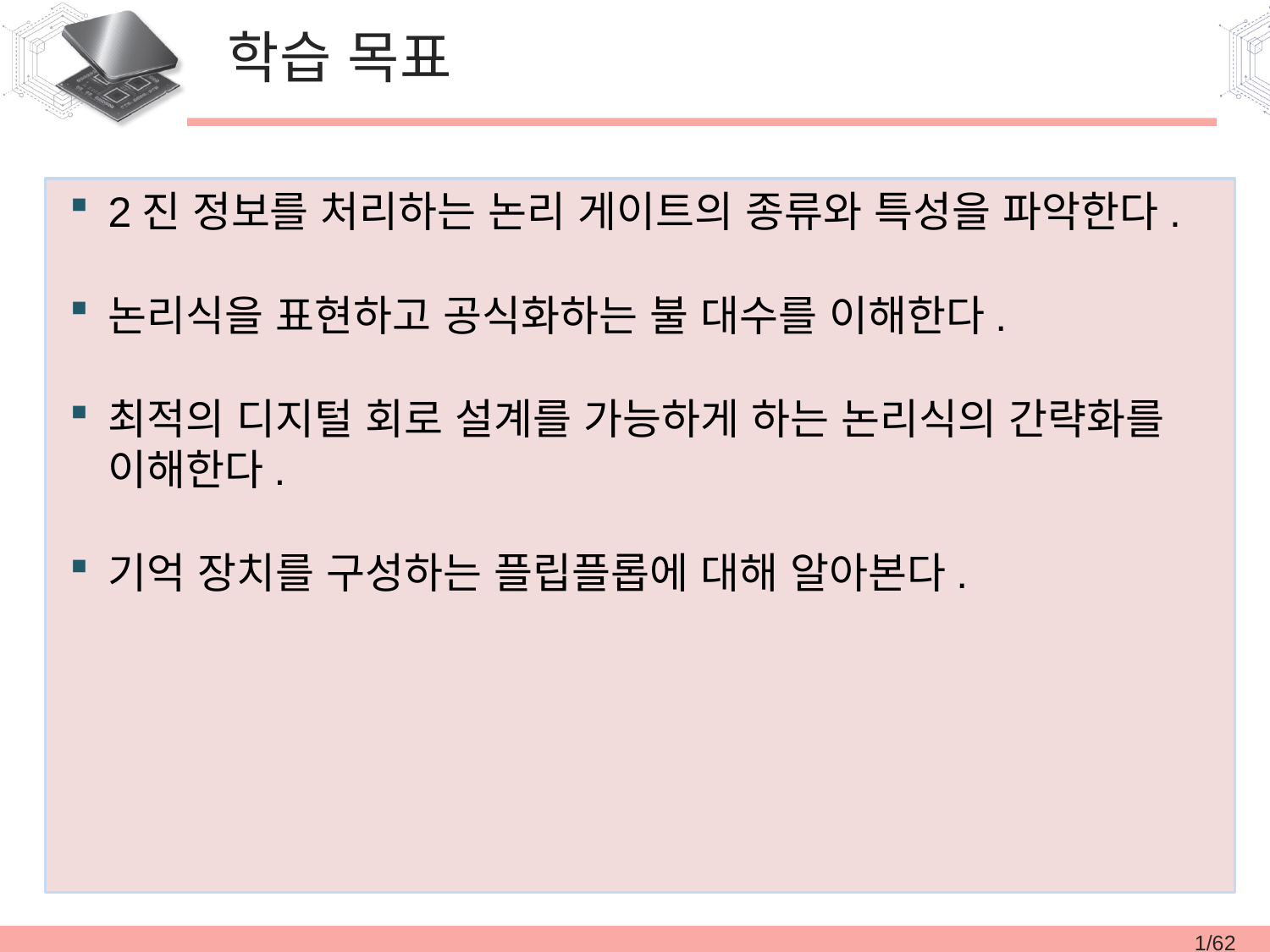

# 학습 목표
2진 정보를 처리하는 논리 게이트의 종류와 특성을 파악한다.
논리식을 표현하고 공식화하는 불 대수를 이해한다.
최적의 디지털 회로 설계를 가능하게 하는 논리식의 간략화를 이해한다.
기억 장치를 구성하는 플립플롭에 대해 알아본다.